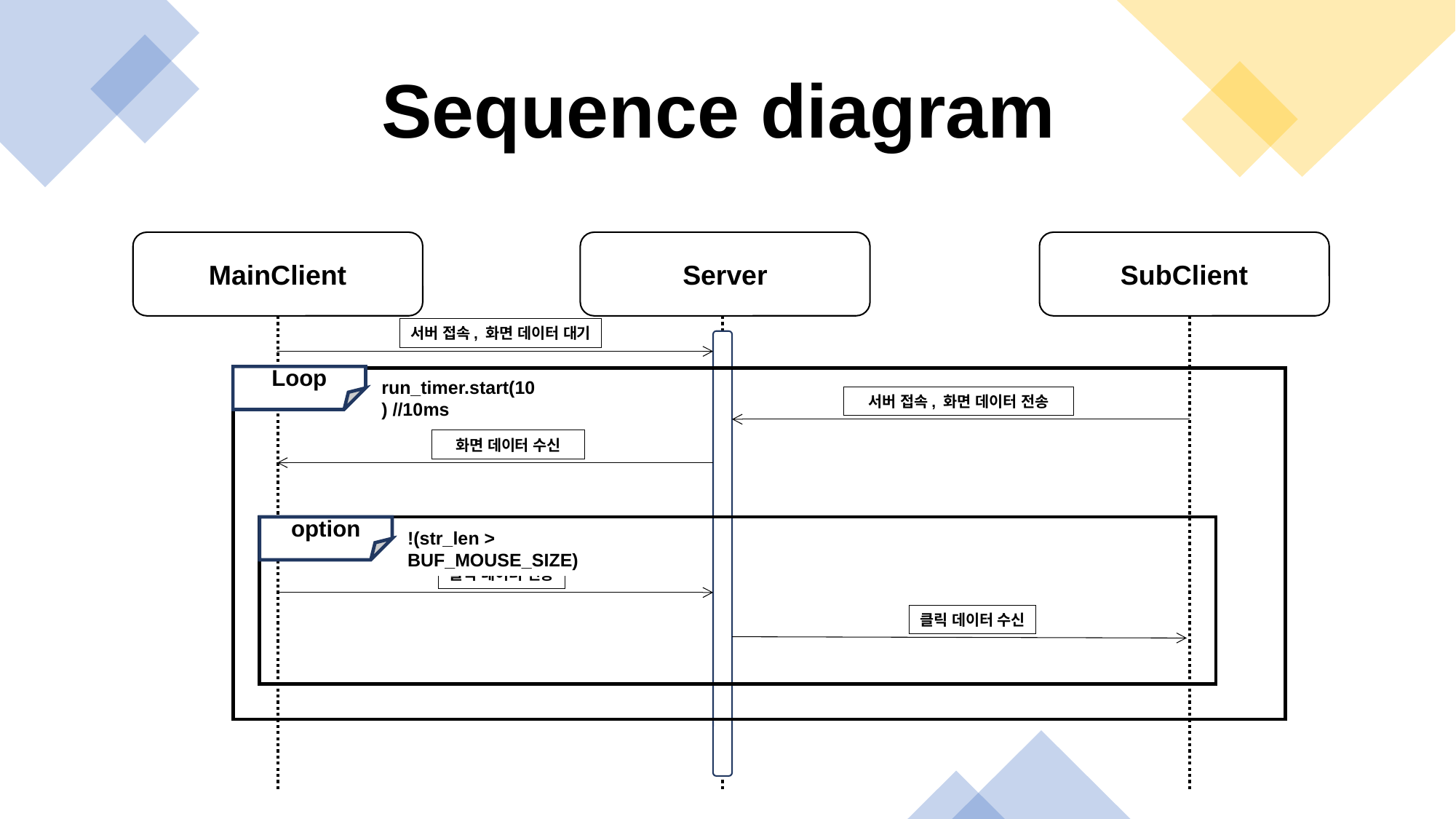

Sequence diagram

MainClient
Server
SubClient
서버 접속, 화면 데이터 대기

Loop

run_timer.start(10) //10ms
서버 접속, 화면 데이터 전송
화면 데이터 수신

option
!(str_len > BUF_MOUSE_SIZE)
클릭 데이터 전송
클릭 데이터 수신